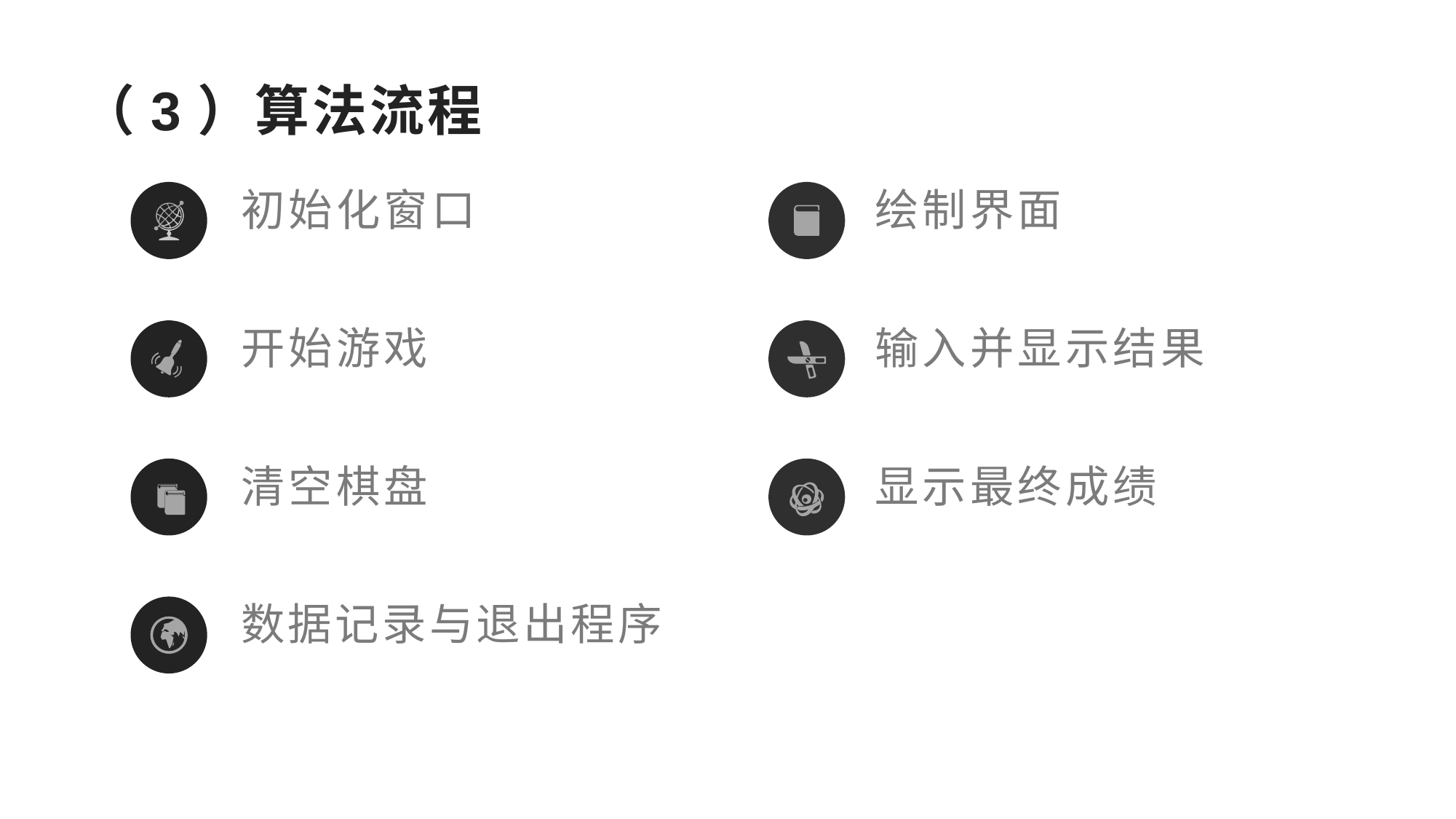

（3）算法流程

初始化窗口
绘制界面

开始游戏

输入并显示结果

清空棋盘

显示最终成绩

数据记录与退出程序